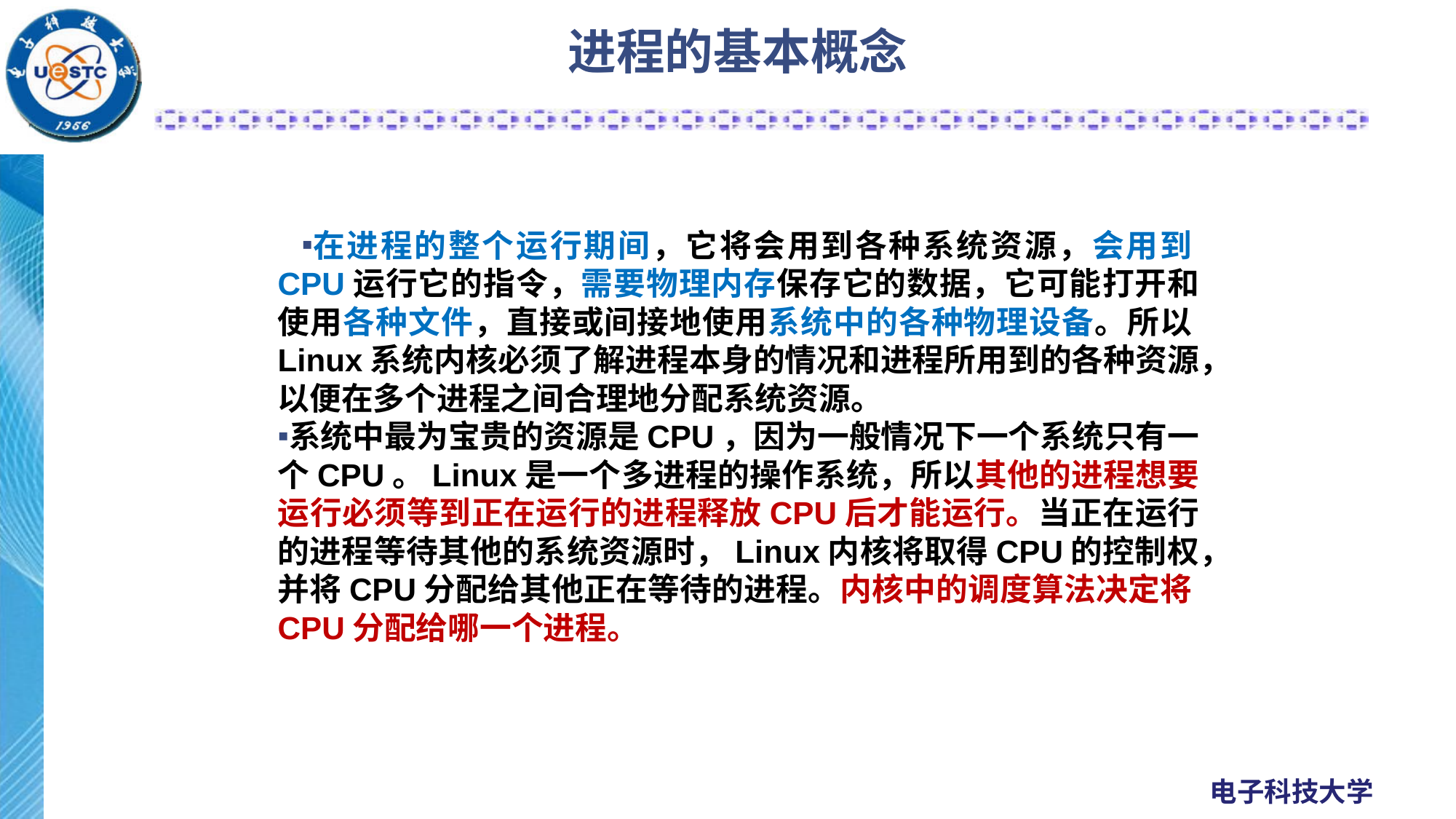

# 进程的基本概念
在进程的整个运行期间，它将会用到各种系统资源，会用到CPU运行它的指令，需要物理内存保存它的数据，它可能打开和使用各种文件，直接或间接地使用系统中的各种物理设备。所以Linux系统内核必须了解进程本身的情况和进程所用到的各种资源，以便在多个进程之间合理地分配系统资源。
系统中最为宝贵的资源是CPU，因为一般情况下一个系统只有一个CPU。Linux是一个多进程的操作系统，所以其他的进程想要运行必须等到正在运行的进程释放CPU后才能运行。当正在运行的进程等待其他的系统资源时，Linux内核将取得CPU的控制权，并将CPU分配给其他正在等待的进程。内核中的调度算法决定将CPU分配给哪一个进程。